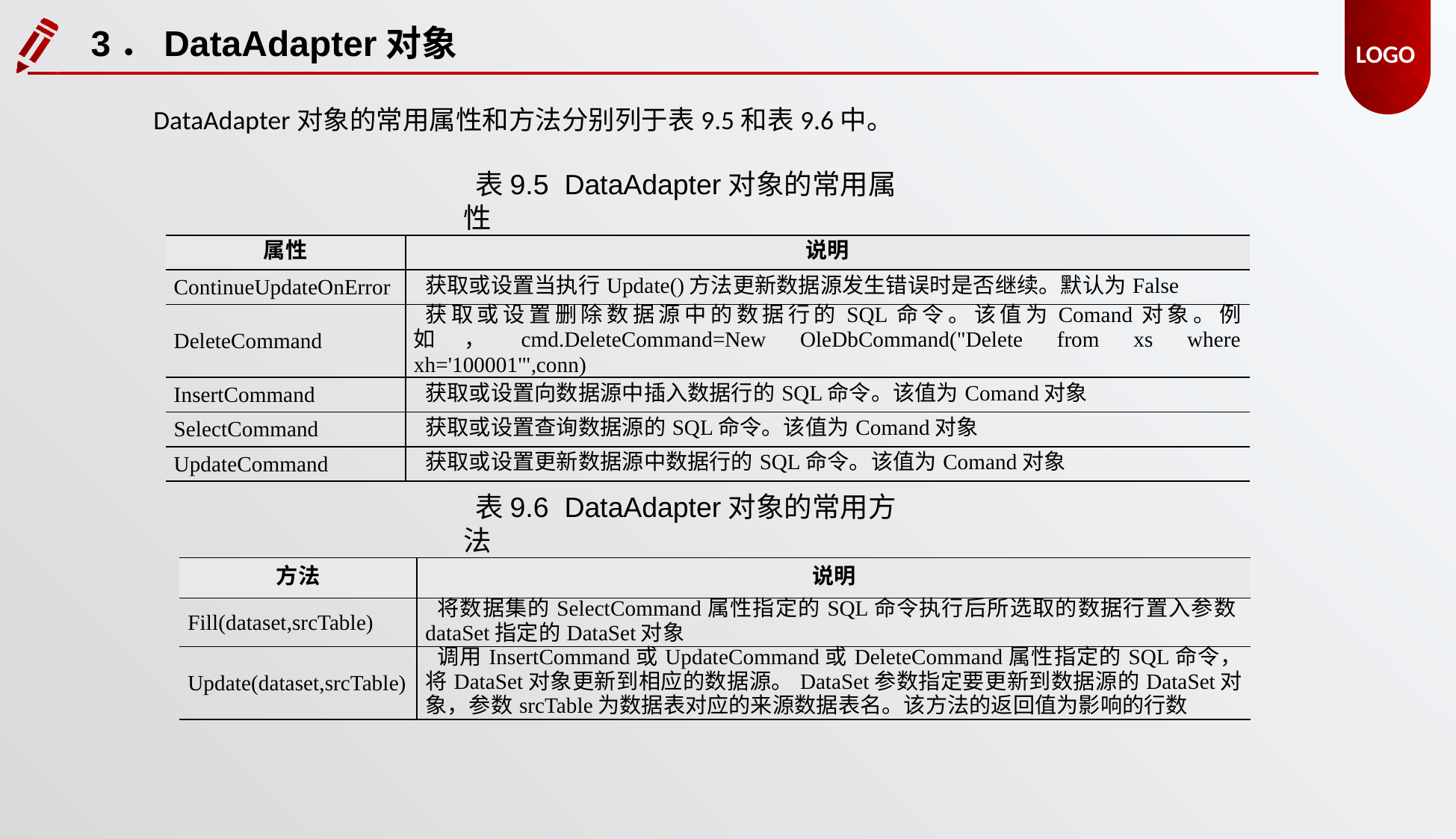

3．DataAdapter对象
DataAdapter对象的常用属性和方法分别列于表9.5和表9.6中。
表9.5  DataAdapter对象的常用属性
| 属性 | 说明 |
| --- | --- |
| ContinueUpdateOnError | 获取或设置当执行Update()方法更新数据源发生错误时是否继续。默认为False |
| DeleteCommand | 获取或设置删除数据源中的数据行的SQL命令。该值为Comand对象。例如，cmd.DeleteCommand=New OleDbCommand("Delete from xs where xh='100001'",conn) |
| InsertCommand | 获取或设置向数据源中插入数据行的SQL命令。该值为Comand对象 |
| SelectCommand | 获取或设置查询数据源的SQL命令。该值为Comand对象 |
| UpdateCommand | 获取或设置更新数据源中数据行的SQL命令。该值为Comand对象 |
表9.6  DataAdapter对象的常用方法
| 方法 | 说明 |
| --- | --- |
| Fill(dataset,srcTable) | 将数据集的SelectCommand属性指定的SQL命令执行后所选取的数据行置入参数dataSet指定的DataSet对象 |
| Update(dataset,srcTable) | 调用InsertCommand或UpdateCommand或DeleteCommand属性指定的SQL命令，将DataSet对象更新到相应的数据源。DataSet参数指定要更新到数据源的DataSet对象，参数srcTable为数据表对应的来源数据表名。该方法的返回值为影响的行数 |